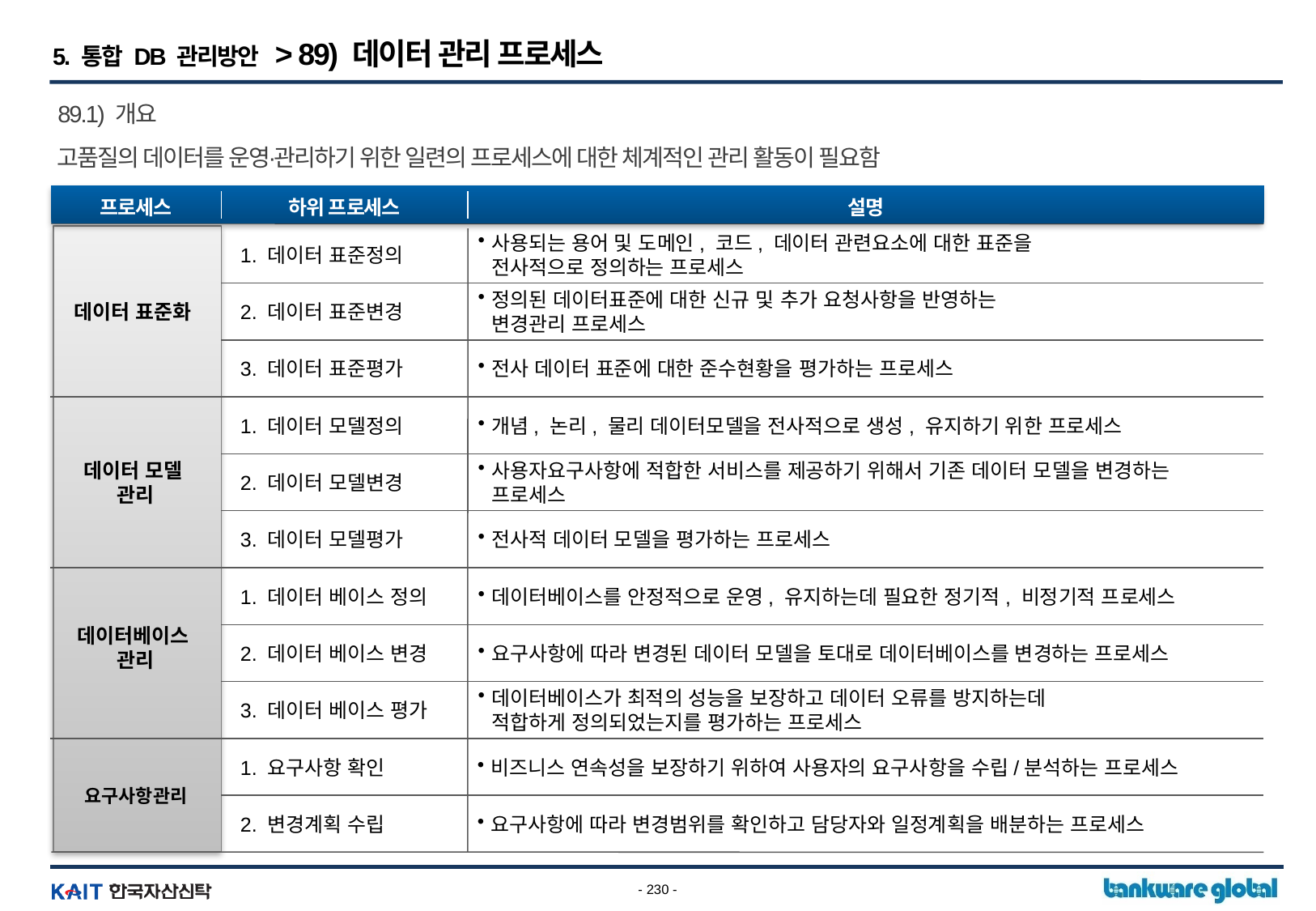

5. 통합 DB 관리방안 > 89) 데이터 관리 프로세스
89.1) 개요
고품질의 데이터를 운영∙관리하기 위한 일련의 프로세스에 대한 체계적인 관리 활동이 필요함

프로세스
하위 프로세스
설명
데이터 표준화

1. 데이터 표준정의
사용되는 용어 및 도메인, 코드, 데이터 관련요소에 대한 표준을
전사적으로 정의하는 프로세스
2. 데이터 표준변경
정의된 데이터표준에 대한 신규 및 추가 요청사항을 반영하는
변경관리 프로세스
3. 데이터 표준평가
전사 데이터 표준에 대한 준수현황을 평가하는 프로세스
데이터 모델
관리
1. 데이터 모델정의
개념, 논리, 물리 데이터모델을 전사적으로 생성, 유지하기 위한 프로세스
2. 데이터 모델변경
사용자요구사항에 적합한 서비스를 제공하기 위해서 기존 데이터 모델을 변경하는  프로세스
3. 데이터 모델평가
전사적 데이터 모델을 평가하는 프로세스
데이터베이스
관리
1. 데이터 베이스 정의
데이터베이스를 안정적으로 운영, 유지하는데 필요한 정기적, 비정기적 프로세스
2. 데이터 베이스 변경
요구사항에 따라 변경된 데이터 모델을 토대로 데이터베이스를 변경하는 프로세스
3. 데이터 베이스 평가
데이터베이스가 최적의 성능을 보장하고 데이터 오류를 방지하는데
적합하게 정의되었는지를 평가하는 프로세스
요구사항관리
1. 요구사항 확인
비즈니스 연속성을 보장하기 위하여 사용자의 요구사항을 수립/분석하는 프로세스
2. 변경계획 수립
요구사항에 따라 변경범위를 확인하고 담당자와 일정계획을 배분하는 프로세스